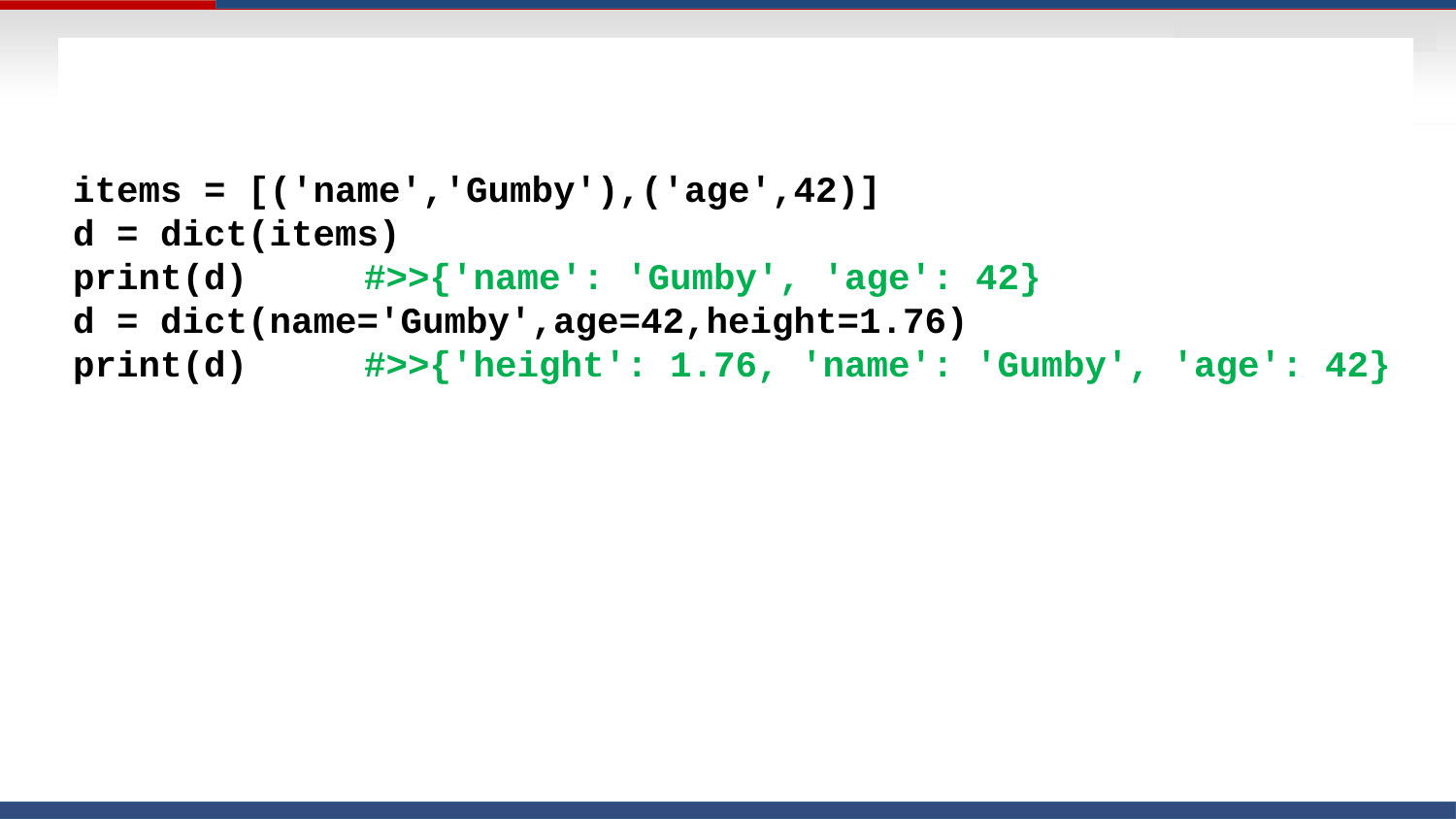

# 字典的构造
items = [('name','Gumby'),('age',42)]
d = dict(items)
print(d)	#>>{'name': 'Gumby', 'age': 42}
d = dict(name='Gumby',age=42,height=1.76)
print(d)	#>>{'height': 1.76, 'name': 'Gumby', 'age': 42}
8